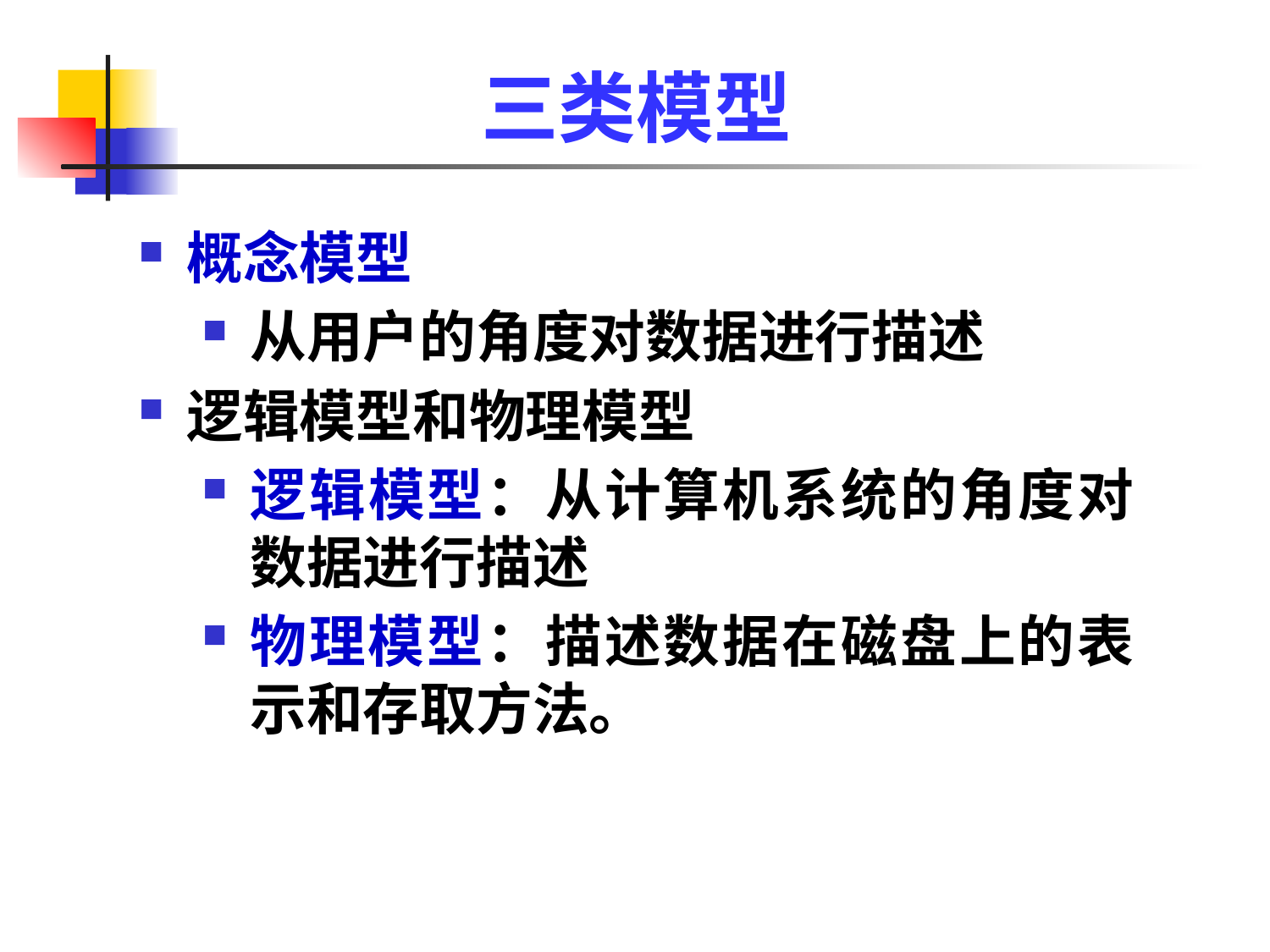

三类模型
概念模型
从用户的角度对数据进行描述
逻辑模型和物理模型
逻辑模型：从计算机系统的角度对数据进行描述
物理模型：描述数据在磁盘上的表示和存取方法。